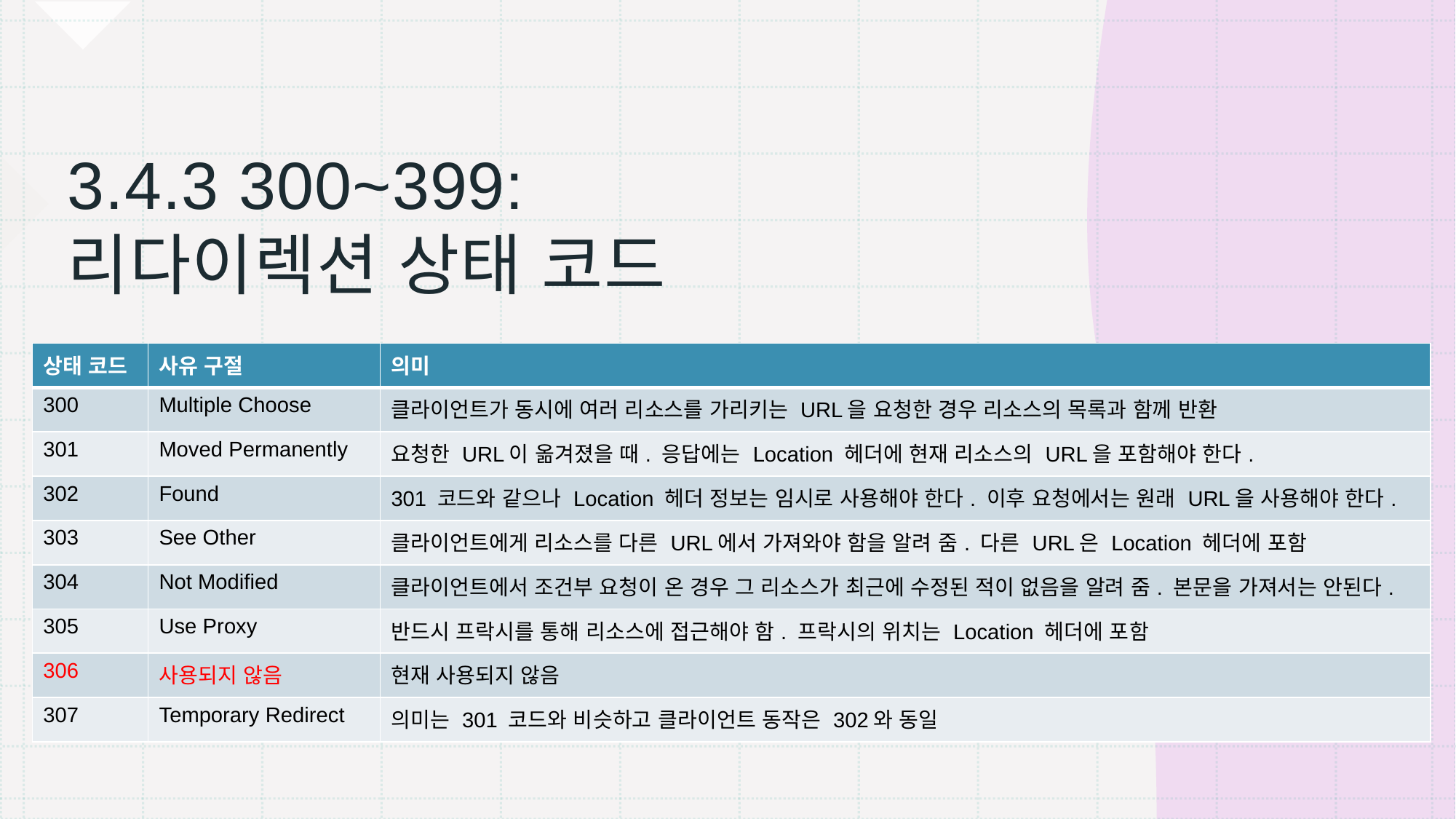

# 3.4.3 300~399: 리다이렉션 상태 코드

| 상태 코드 | 사유 구절 | 의미 |
| --- | --- | --- |
| 300 | Multiple Choose | 클라이언트가 동시에 여러 리소스를 가리키는 URL을 요청한 경우 리소스의 목록과 함께 반환 |
| 301 | Moved Permanently | 요청한 URL이 옮겨졌을 때. 응답에는 Location 헤더에 현재 리소스의 URL을 포함해야 한다. |
| 302 | Found | 301 코드와 같으나 Location 헤더 정보는 임시로 사용해야 한다. 이후 요청에서는 원래 URL을 사용해야 한다. |
| 303 | See Other | 클라이언트에게 리소스를 다른 URL에서 가져와야 함을 알려 줌. 다른 URL은 Location 헤더에 포함 |
| 304 | Not Modified | 클라이언트에서 조건부 요청이 온 경우 그 리소스가 최근에 수정된 적이 없음을 알려 줌. 본문을 가져서는 안된다. |
| 305 | Use Proxy | 반드시 프락시를 통해 리소스에 접근해야 함. 프락시의 위치는 Location 헤더에 포함 |
| 306 | 사용되지 않음 | 현재 사용되지 않음 |
| 307 | Temporary Redirect | 의미는 301 코드와 비슷하고 클라이언트 동작은 302와 동일 |